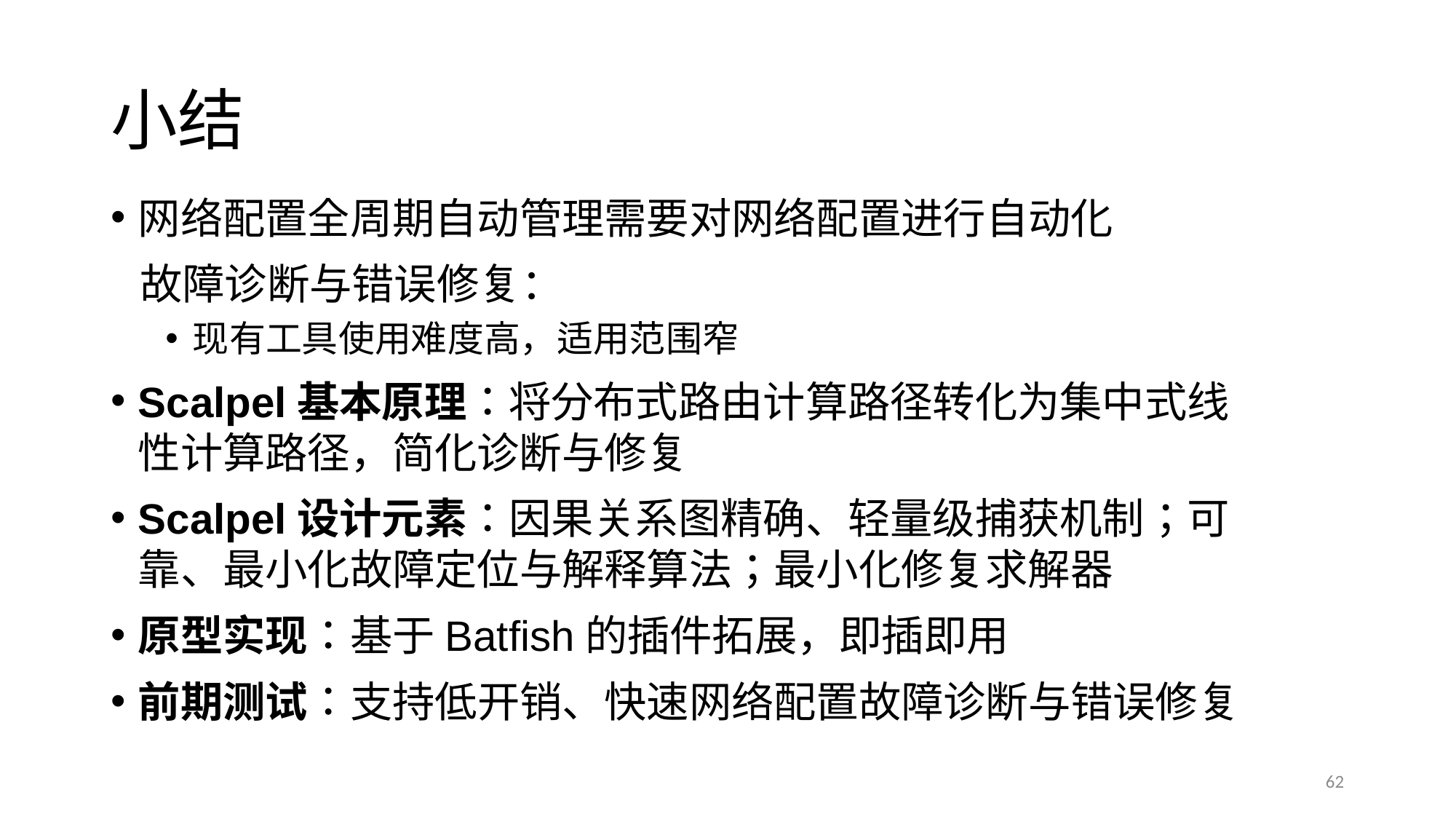

# 小结
网络配置全周期自动管理需要对网络配置进行自动化
  故障诊断与错误修复：
现有工具使用难度高，适用范围窄
Scalpel基本原理：将分布式路由计算路径转化为集中式线性计算路径，简化诊断与修复
Scalpel设计元素：因果关系图精确、轻量级捕获机制；可靠、最小化故障定位与解释算法；最小化修复求解器
原型实现：基于Batfish的插件拓展，即插即用
前期测试：支持低开销、快速网络配置故障诊断与错误修复

62